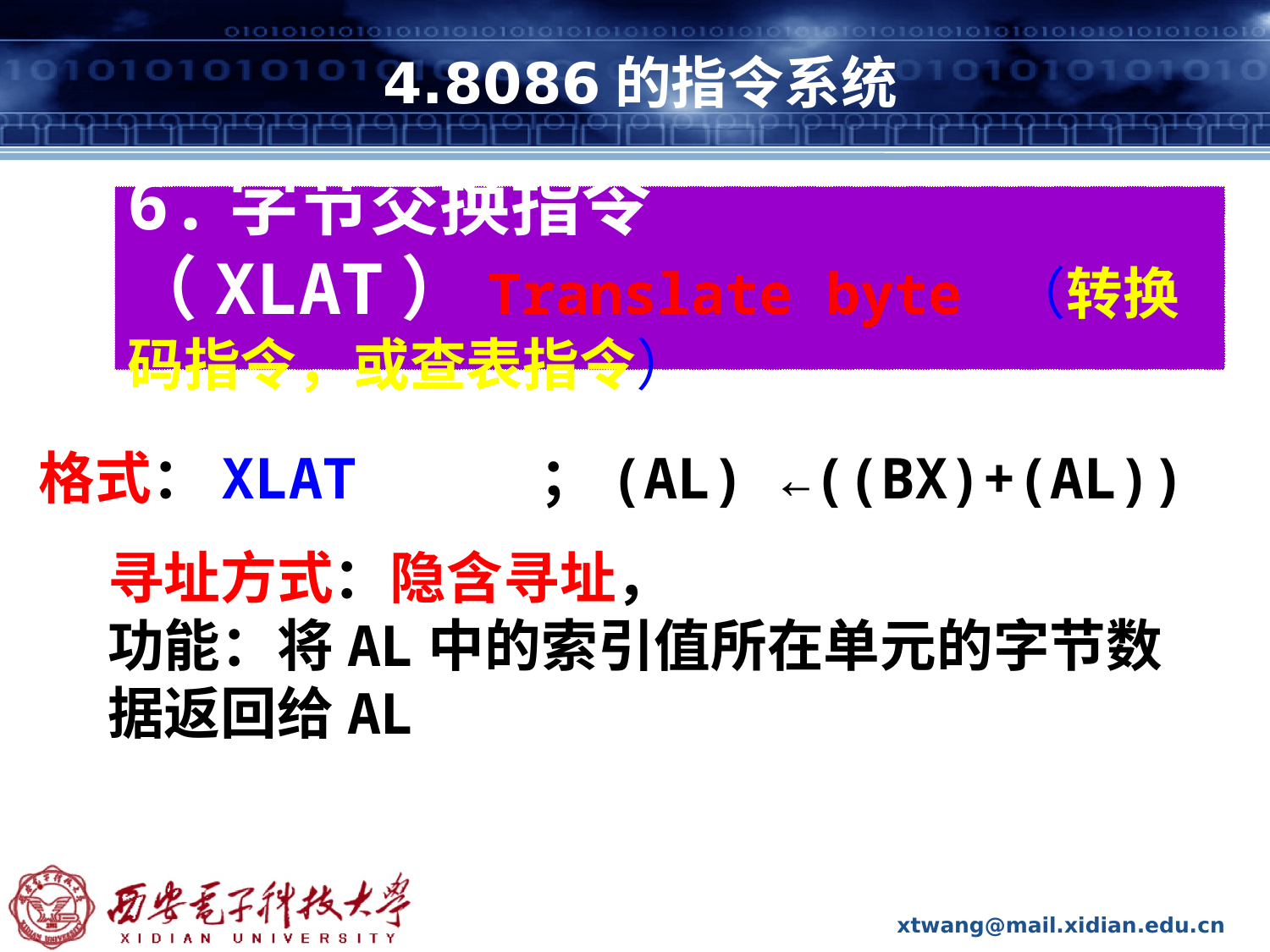

# 4.8086的指令系统
6.字节交换指令（XLAT）Translate byte （转换码指令，或查表指令）
格式：XLAT     ；(AL) ←((BX)+(AL))
寻址方式：隐含寻址，
功能：将AL中的索引值所在单元的字节数据返回给AL